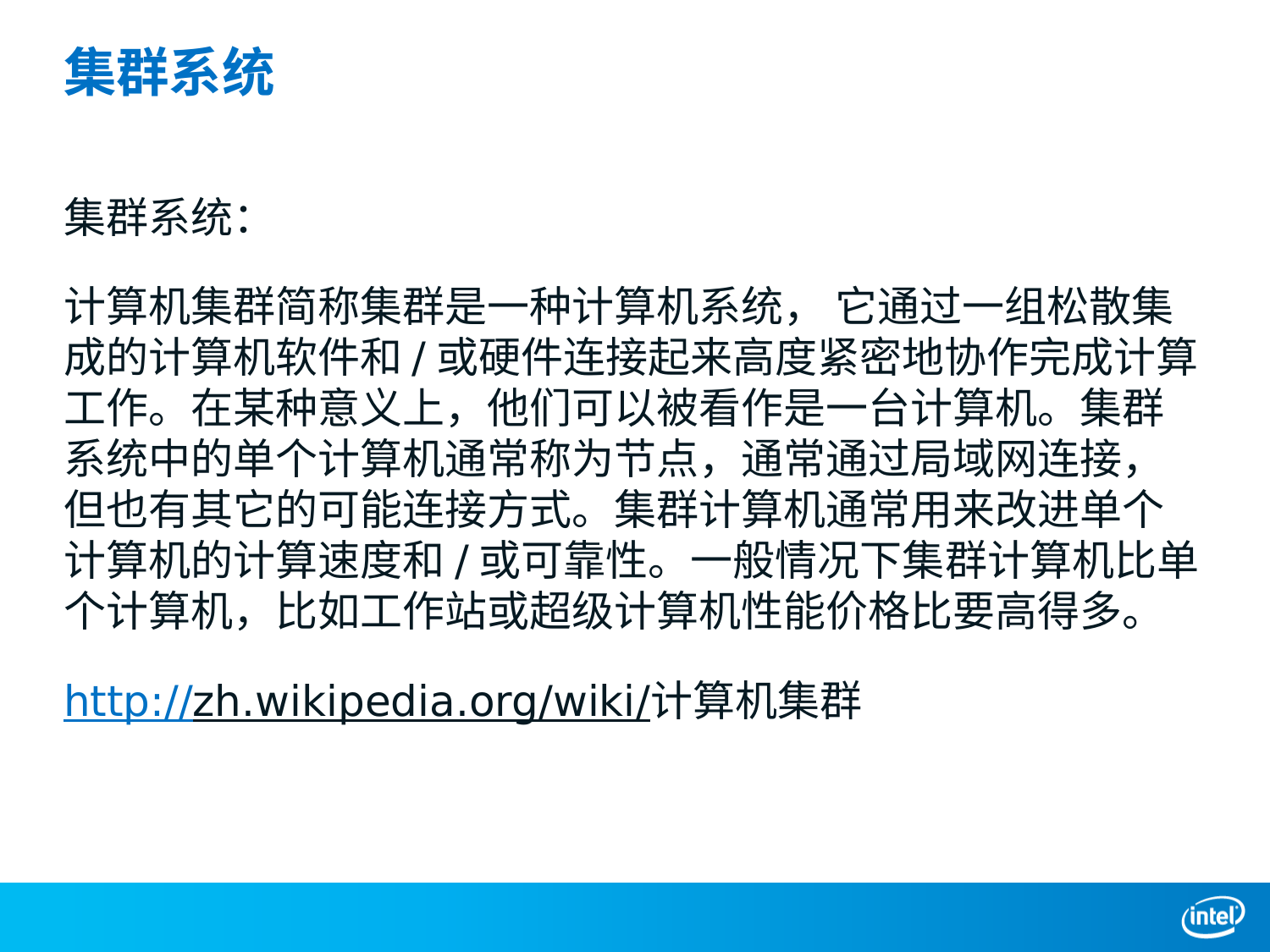

# 集群系统
集群系统：
计算机集群简称集群是一种计算机系统， 它通过一组松散集成的计算机软件和/或硬件连接起来高度紧密地协作完成计算工作。在某种意义上，他们可以被看作是一台计算机。集群系统中的单个计算机通常称为节点，通常通过局域网连接，但也有其它的可能连接方式。集群计算机通常用来改进单个计算机的计算速度和/或可靠性。一般情况下集群计算机比单个计算机，比如工作站或超级计算机性能价格比要高得多。
http://zh.wikipedia.org/wiki/计算机集群